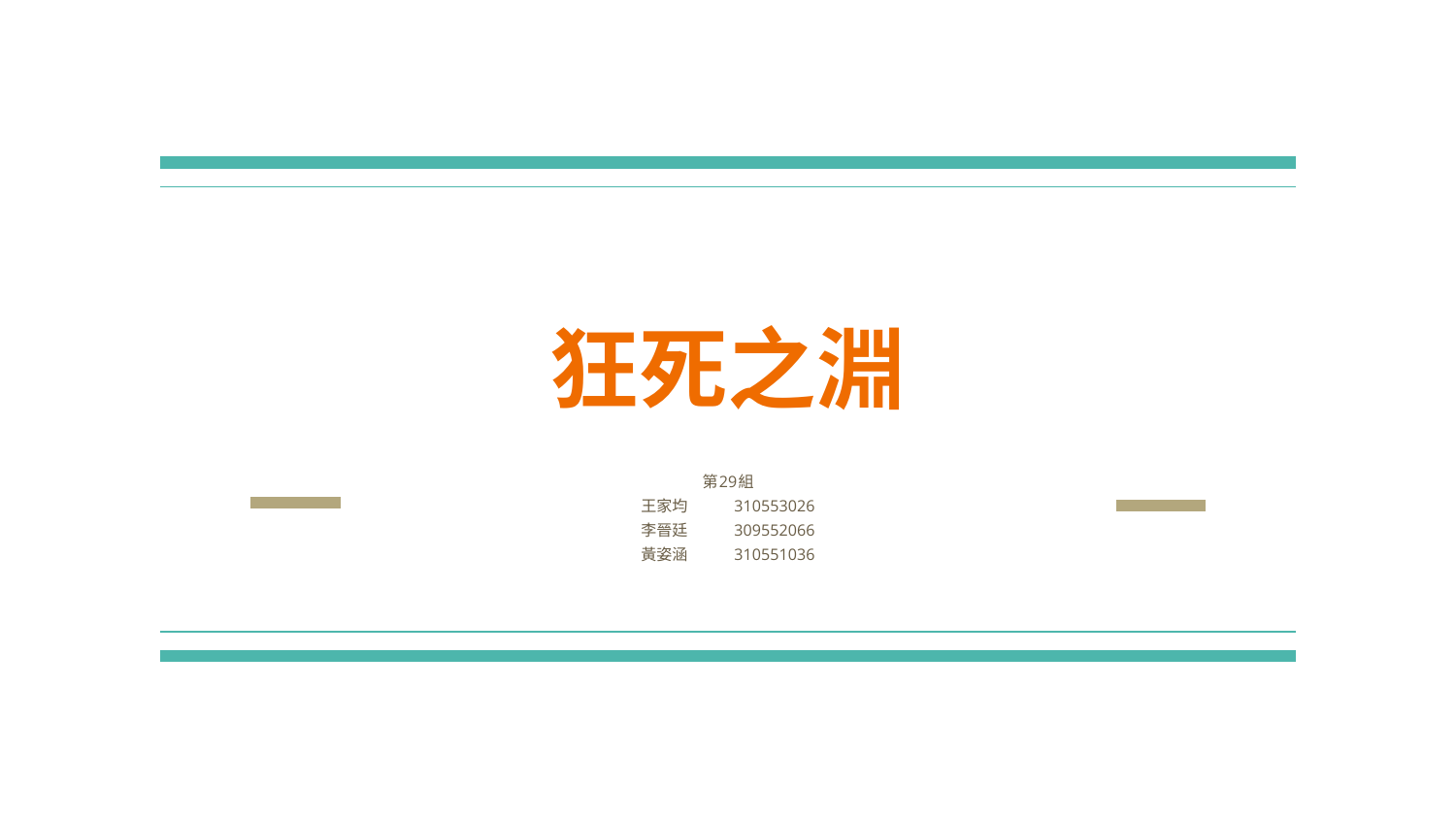

# 狂死之淵
第29組
王家均	310553026
李晉廷	309552066
黃姿涵	310551036